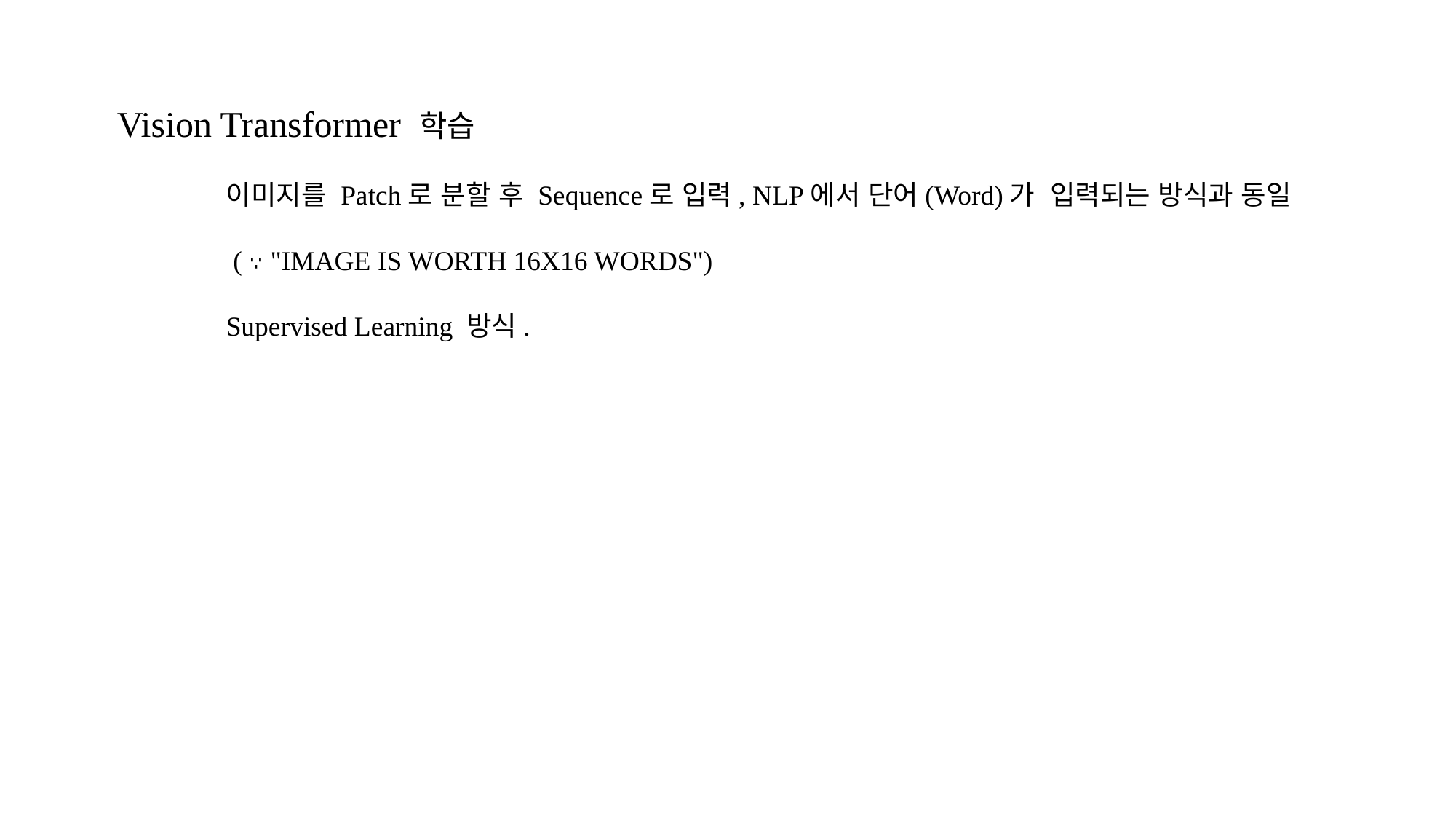

Vision Transformer 학습
	이미지를 Patch로 분할 후 Sequence로 입력, NLP에서 단어(Word)가  입력되는 방식과 동일
	 ( ∵ "IMAGE IS WORTH 16X16 WORDS")
	Supervised Learning 방식.